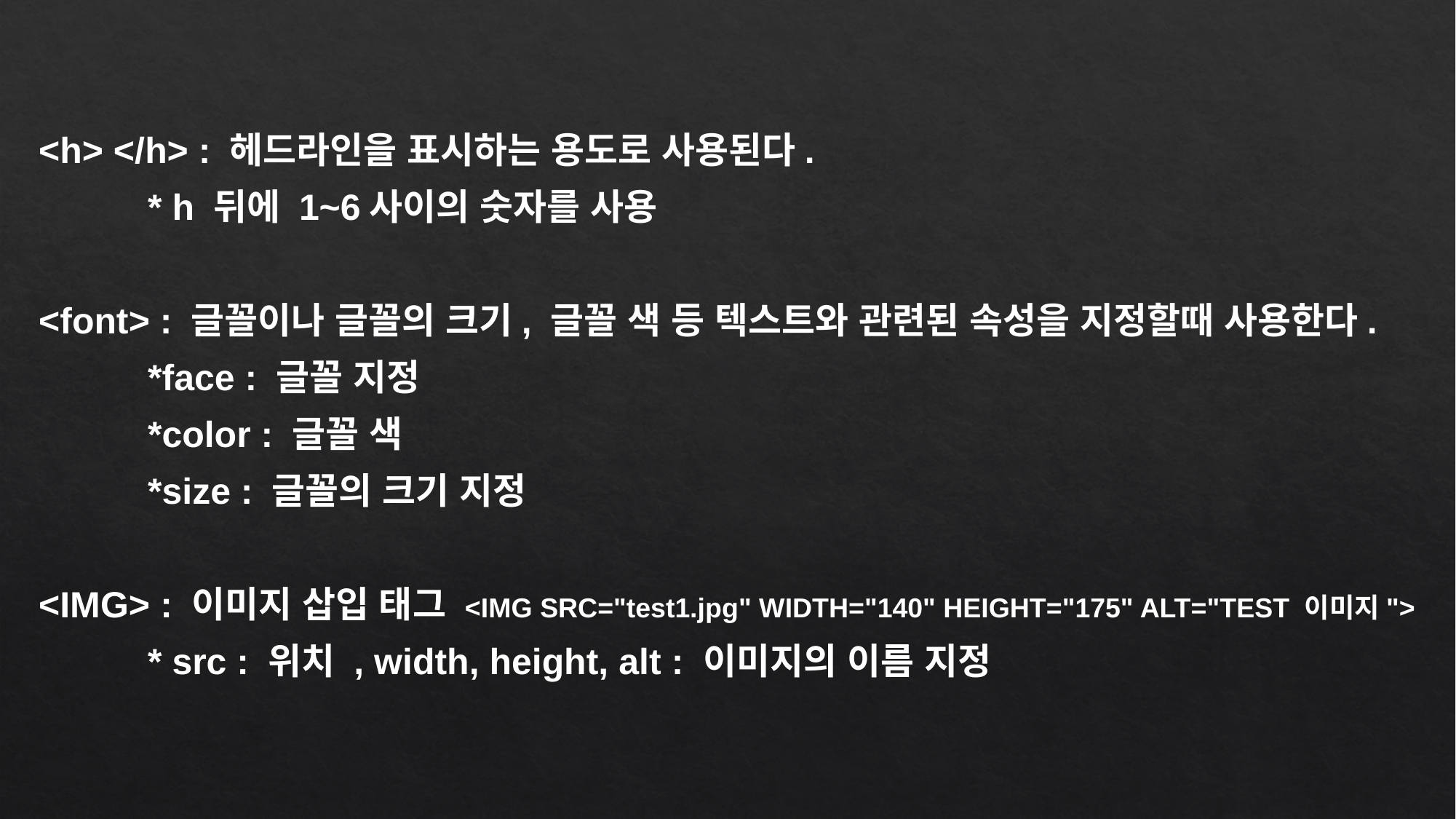

<h> </h> : 헤드라인을 표시하는 용도로 사용된다.
	* h 뒤에 1~6사이의 숫자를 사용

<font> : 글꼴이나 글꼴의 크기, 글꼴 색 등 텍스트와 관련된 속성을 지정할때 사용한다.
	*face : 글꼴 지정
	*color : 글꼴 색
	*size : 글꼴의 크기 지정

<IMG> : 이미지 삽입 태그 <IMG SRC="test1.jpg" WIDTH="140" HEIGHT="175" ALT="TEST 이미지">
	* src : 위치 , width, height, alt : 이미지의 이름 지정